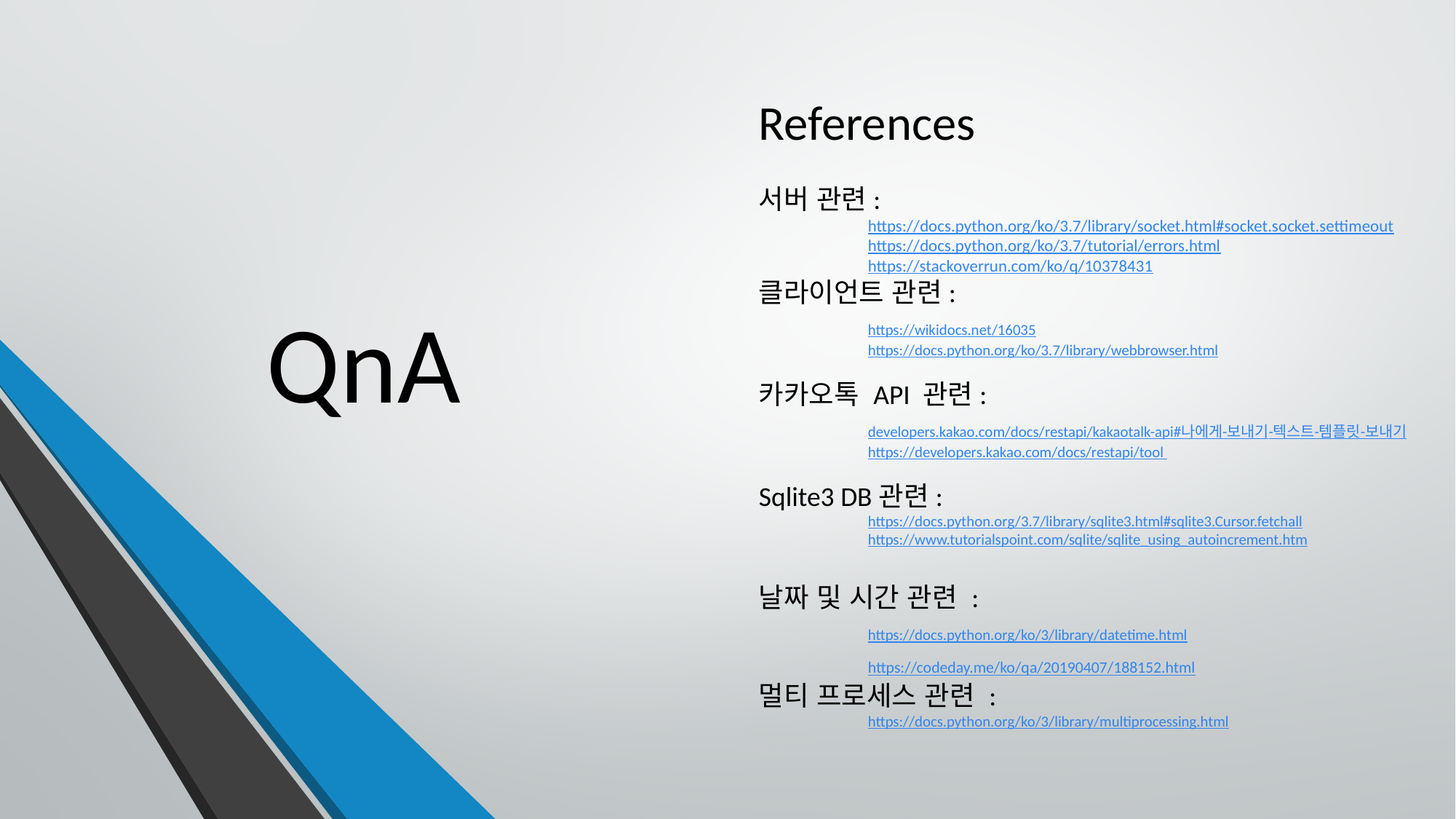

References

서버 관련:
	https://docs.python.org/ko/3.7/library/socket.html#socket.socket.settimeout
	https://docs.python.org/ko/3.7/tutorial/errors.html
	https://stackoverrun.com/ko/q/10378431
클라이언트 관련:
	https://wikidocs.net/16035
	https://docs.python.org/ko/3.7/library/webbrowser.html

카카오톡 API 관련:
	developers.kakao.com/docs/restapi/kakaotalk-api#나에게-보내기-텍스트-템플릿-보내기
	https://developers.kakao.com/docs/restapi/tool

Sqlite3 DB관련:
	https://docs.python.org/3.7/library/sqlite3.html#sqlite3.Cursor.fetchall
	https://www.tutorialspoint.com/sqlite/sqlite_using_autoincrement.htm

날짜 및 시간 관련 :
	https://docs.python.org/ko/3/library/datetime.html
	https://codeday.me/ko/qa/20190407/188152.html
멀티 프로세스 관련 :
	https://docs.python.org/ko/3/library/multiprocessing.html

# QnA